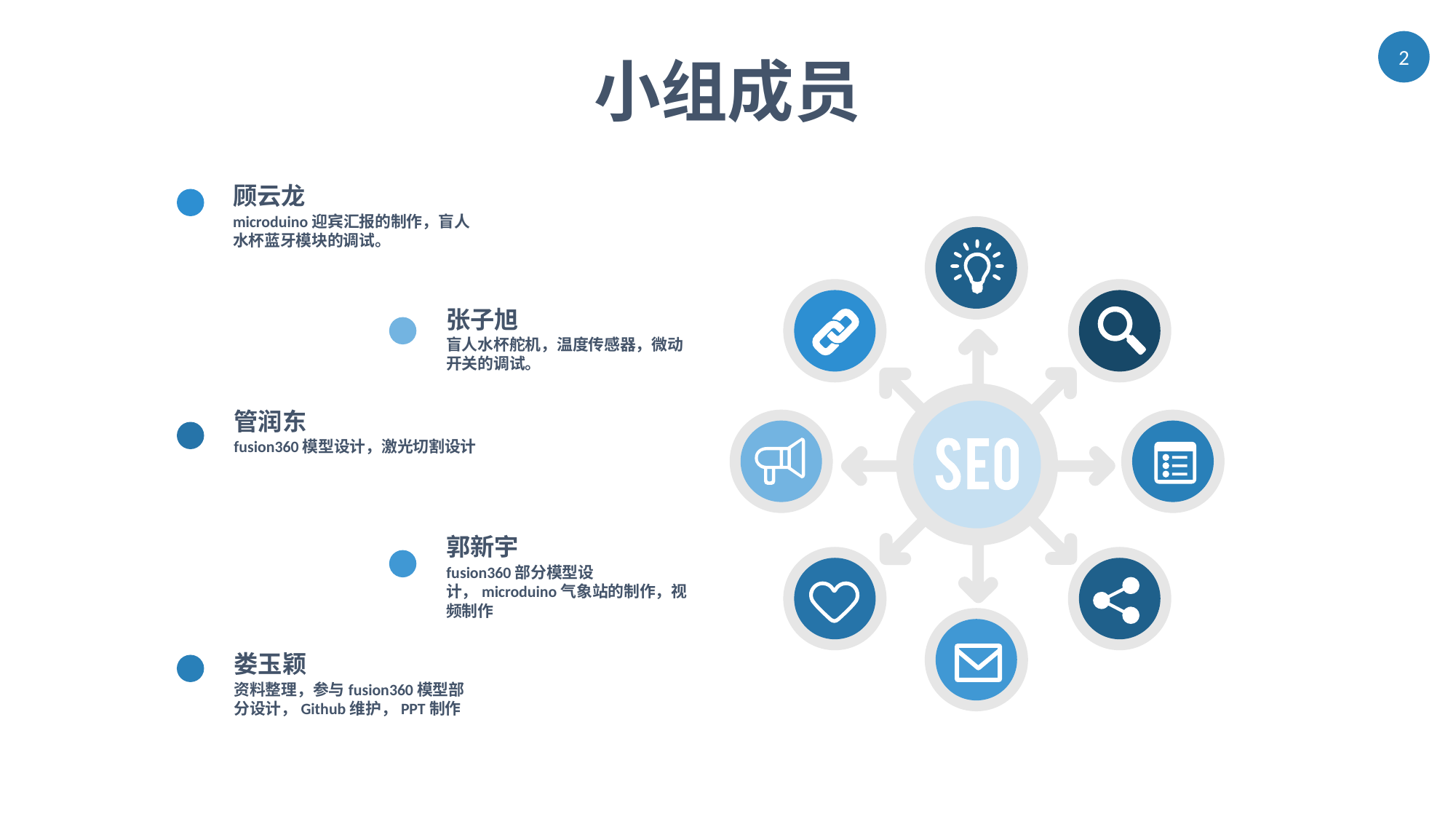

小组成员
顾云龙

microduino迎宾汇报的制作，盲人水杯蓝牙模块的调试。

张子旭

盲人水杯舵机，温度传感器，微动开关的调试。
管润东

fusion360模型设计，激光切割设计

郭新宇

fusion360部分模型设计，microduino气象站的制作，视频制作

娄玉颖

资料整理，参与fusion360模型部分设计，Github维护，PPT制作